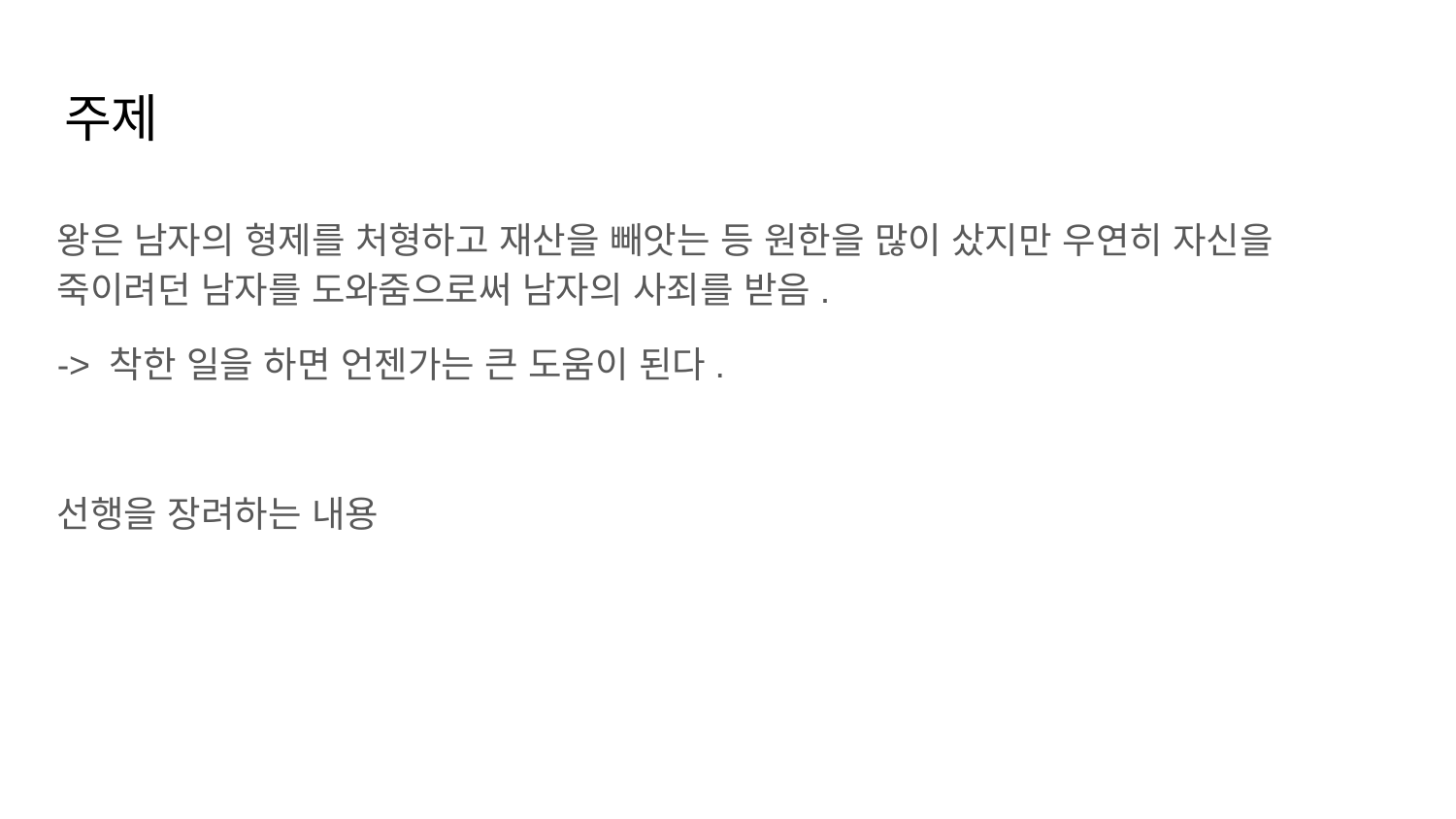

# 주제
왕은 남자의 형제를 처형하고 재산을 빼앗는 등 원한을 많이 샀지만 우연히 자신을 죽이려던 남자를 도와줌으로써 남자의 사죄를 받음.
-> 착한 일을 하면 언젠가는 큰 도움이 된다.

선행을 장려하는 내용